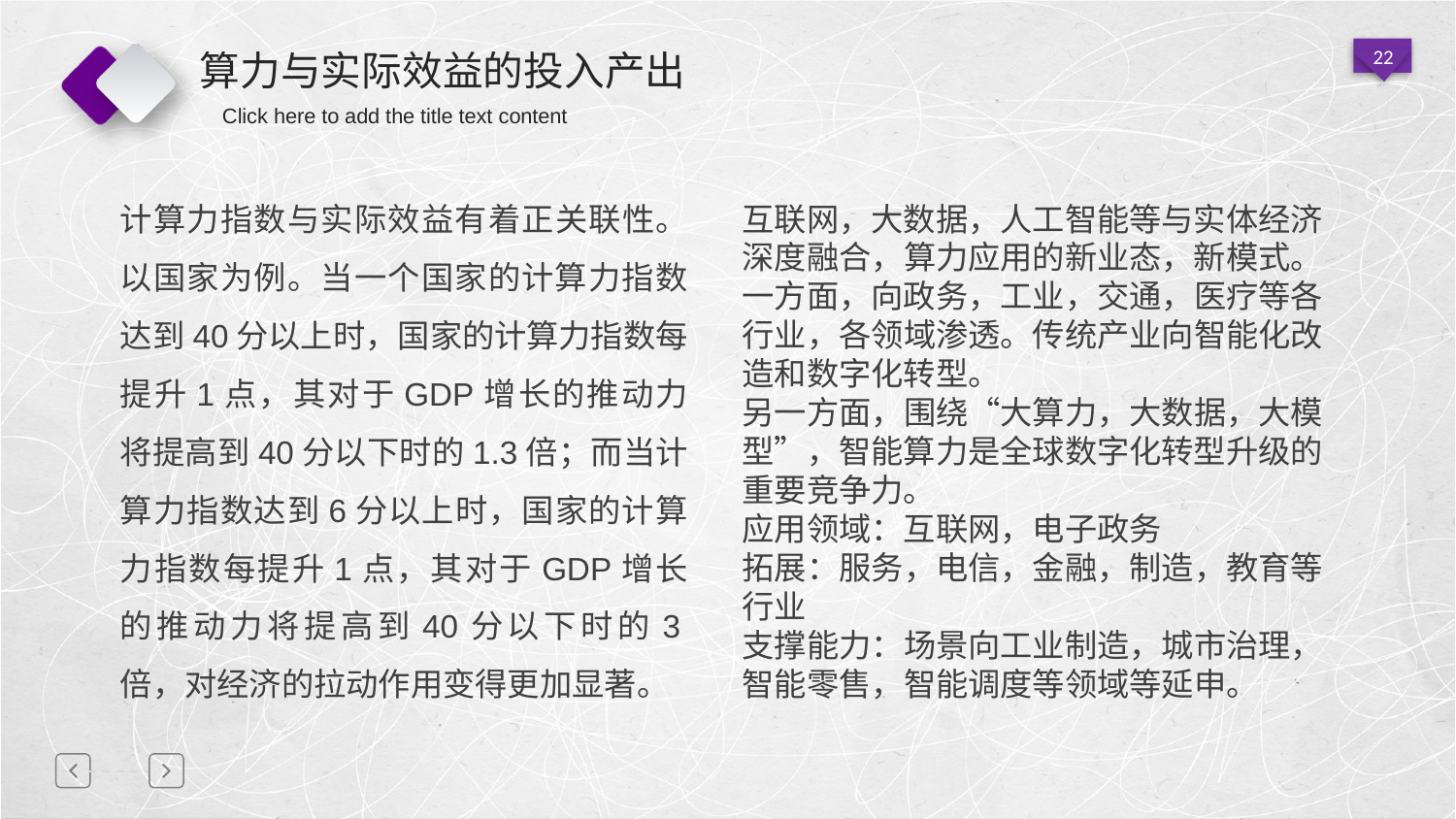

# 算力与实际效益的投入产出
计算力指数与实际效益有着正关联性。以国家为例。当一个国家的计算力指数达到40分以上时，国家的计算力指数每提升1点，其对于GDP增长的推动力将提高到40分以下时的1.3倍；而当计算力指数达到6分以上时，国家的计算力指数每提升1点，其对于GDP增长的推动力将提高到40分以下时的3倍，对经济的拉动作用变得更加显著。
互联网，大数据，人工智能等与实体经济深度融合，算力应用的新业态，新模式。
一方面，向政务，工业，交通，医疗等各行业，各领域渗透。传统产业向智能化改造和数字化转型。
另一方面，围绕“大算力，大数据，大模型”，智能算力是全球数字化转型升级的重要竞争力。
应用领域：互联网，电子政务
拓展：服务，电信，金融，制造，教育等行业
支撑能力：场景向工业制造，城市治理，智能零售，智能调度等领域等延申。